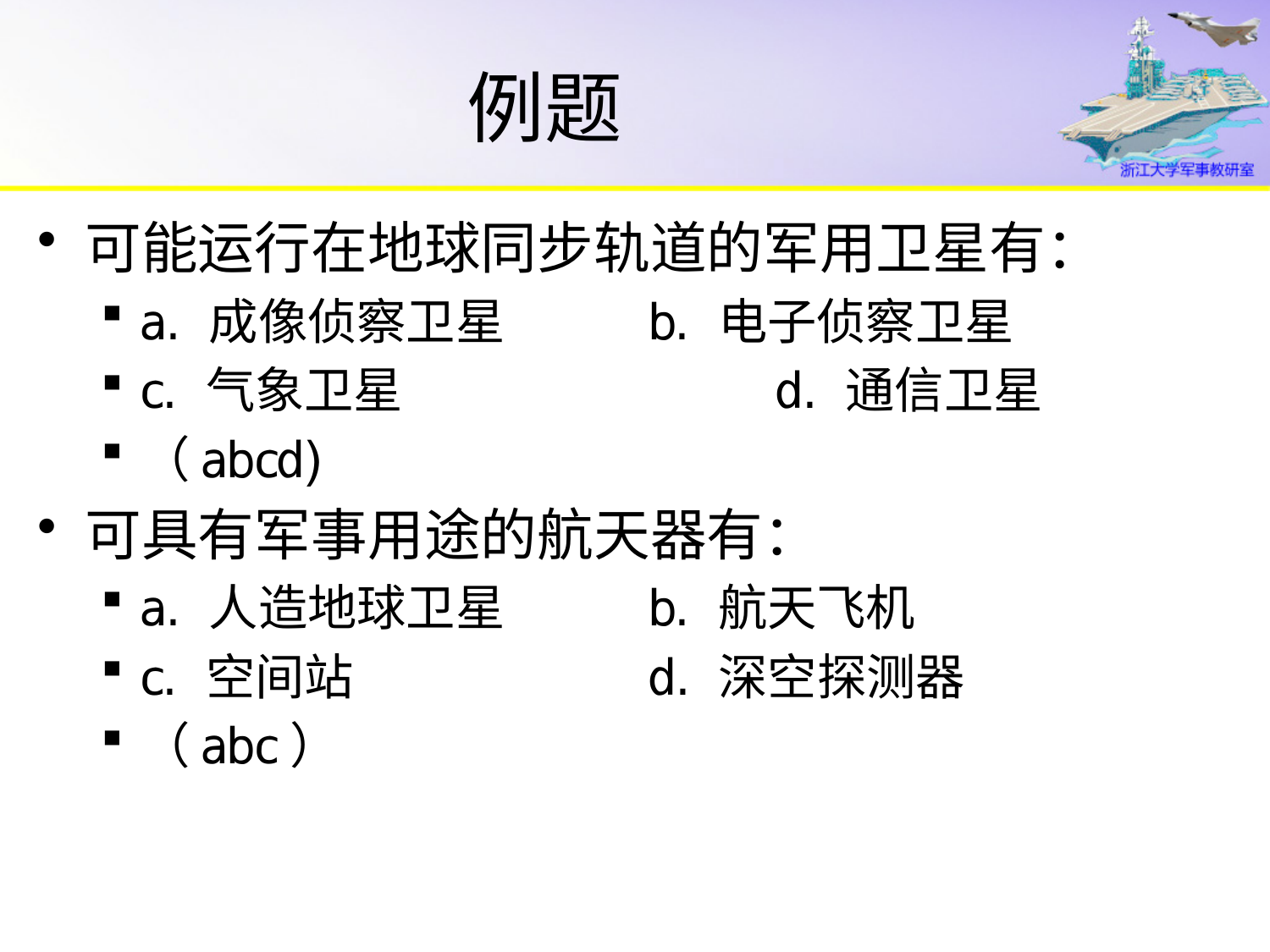

# 例题
可能运行在地球同步轨道的军用卫星有：
a. 成像侦察卫星		b. 电子侦察卫星
c. 气象卫星			d. 通信卫星
（abcd)
可具有军事用途的航天器有：
a. 人造地球卫星		b. 航天飞机
c. 空间站			d. 深空探测器
（abc）